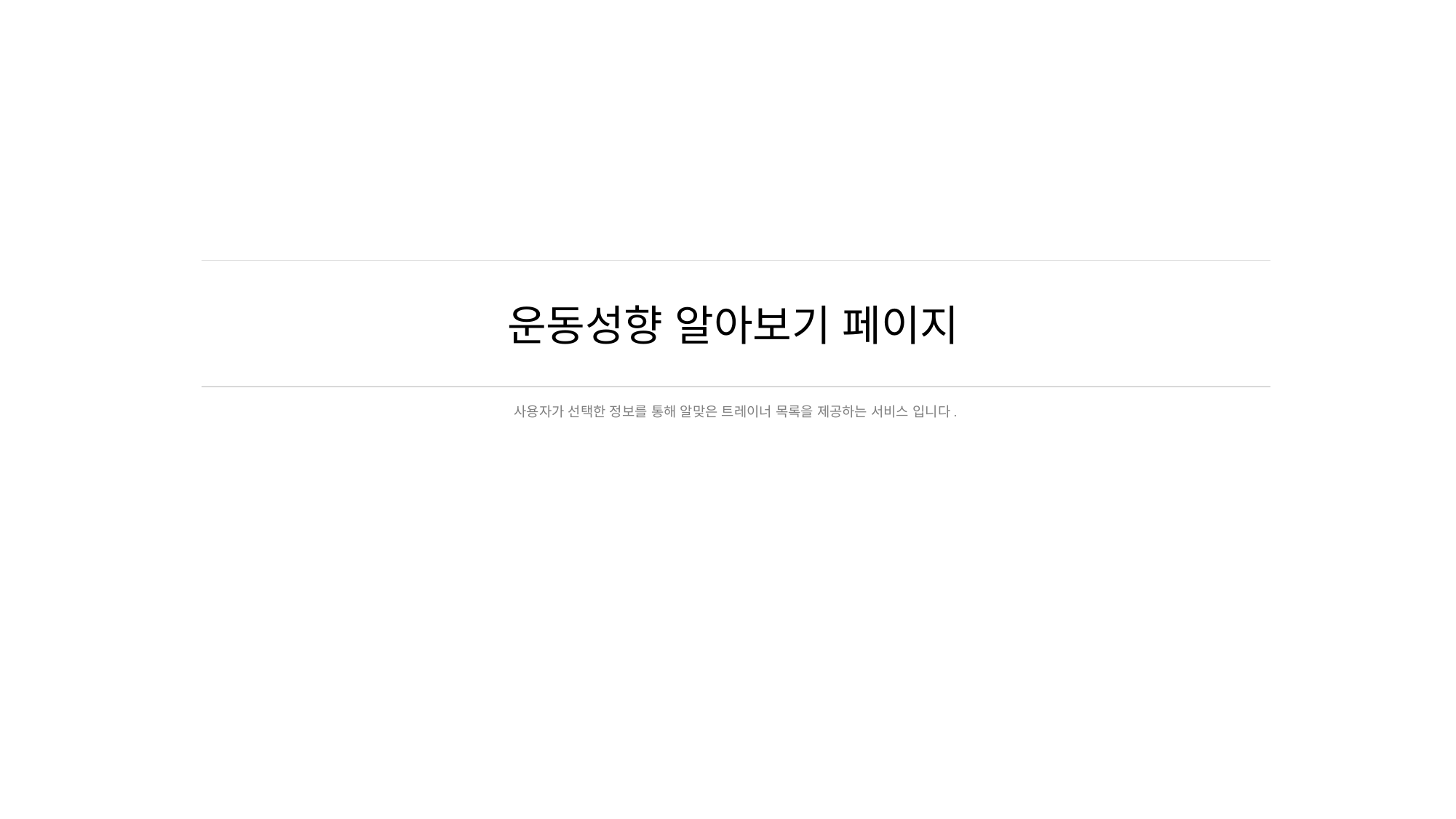

# 운동성향 알아보기 페이지
사용자가 선택한 정보를 통해 알맞은 트레이너 목록을 제공하는 서비스 입니다.